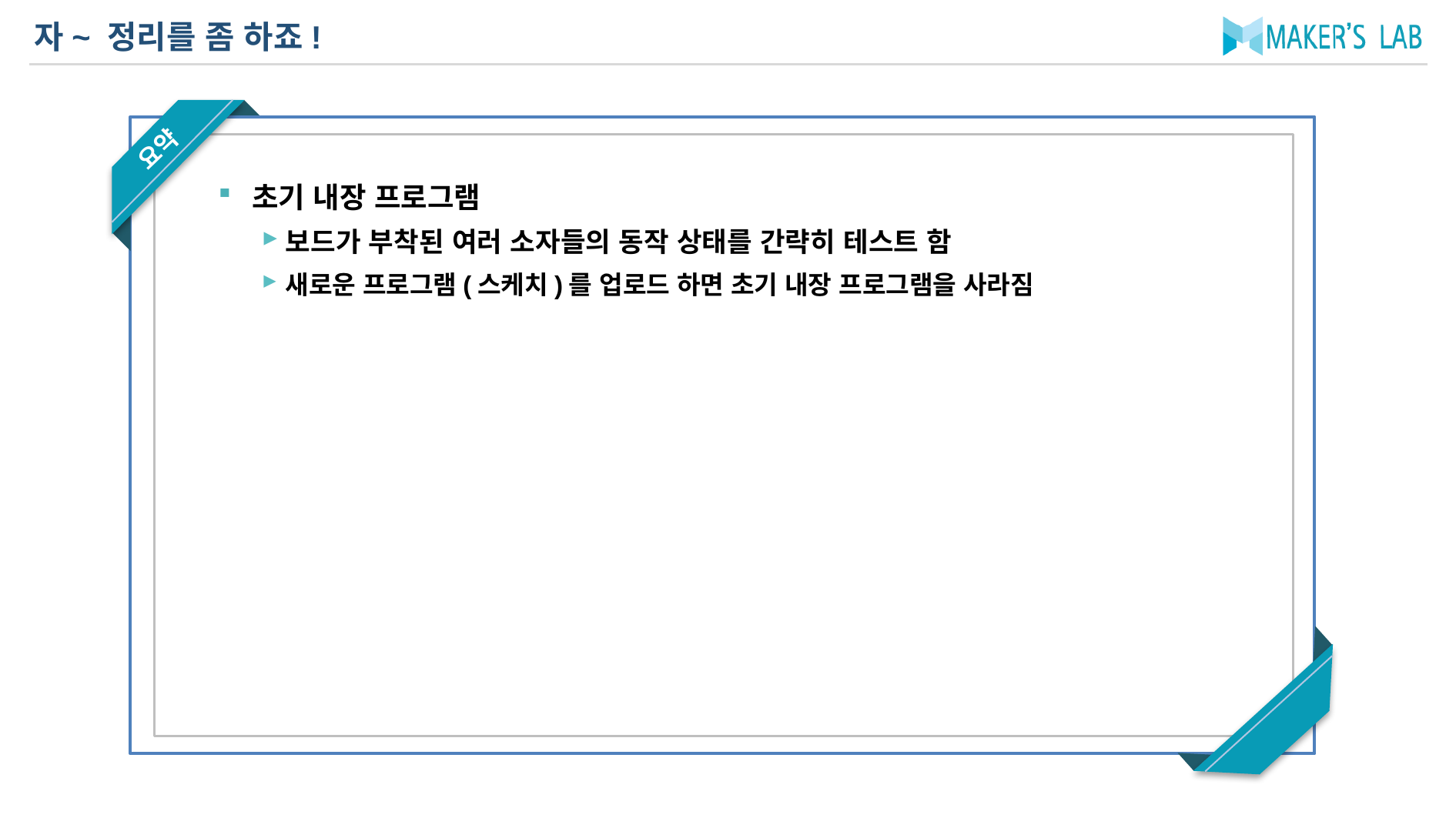

# 자~ 정리를 좀 하죠!
초기 내장 프로그램
보드가 부착된 여러 소자들의 동작 상태를 간략히 테스트 함
새로운 프로그램(스케치)를 업로드 하면 초기 내장 프로그램을 사라짐